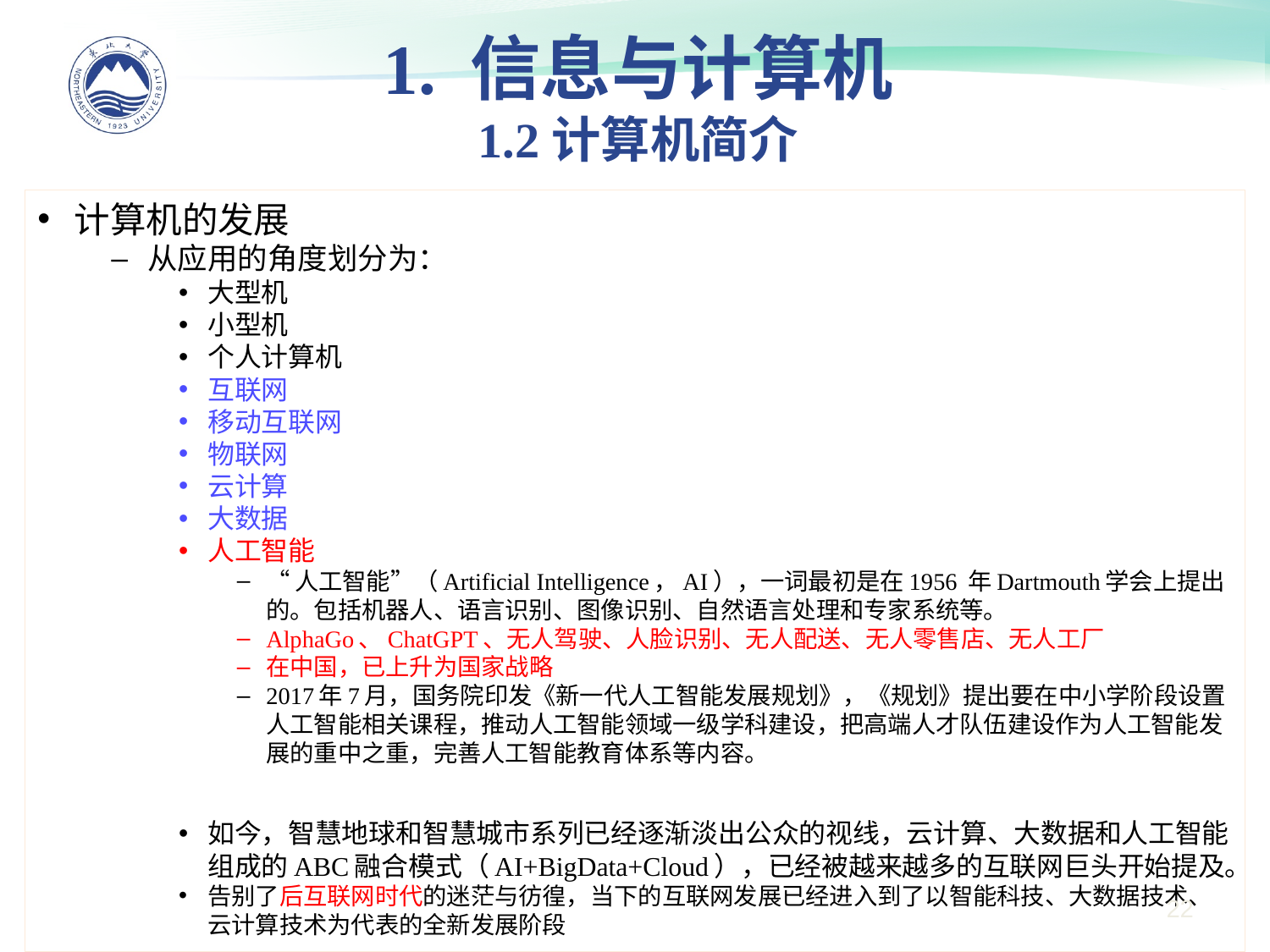

1. 信息与计算机
1.2计算机简介
计算机的发展
从应用的角度划分为：
大型机
小型机
个人计算机
互联网
移动互联网
物联网
云计算
大数据
人工智能
“人工智能”（Artificial Intelligence，AI），一词最初是在1956 年Dartmouth学会上提出的。包括机器人、语言识别、图像识别、自然语言处理和专家系统等。
AlphaGo、ChatGPT、无人驾驶、人脸识别、无人配送、无人零售店、无人工厂
在中国，已上升为国家战略
2017年7月，国务院印发《新一代人工智能发展规划》，《规划》提出要在中小学阶段设置人工智能相关课程，推动人工智能领域一级学科建设，把高端人才队伍建设作为人工智能发展的重中之重，完善人工智能教育体系等内容。

如今，智慧地球和智慧城市系列已经逐渐淡出公众的视线，云计算、大数据和人工智能组成的ABC融合模式（AI+BigData+Cloud），已经被越来越多的互联网巨头开始提及。
告别了后互联网时代的迷茫与彷徨，当下的互联网发展已经进入到了以智能科技、大数据技术、云计算技术为代表的全新发展阶段
22